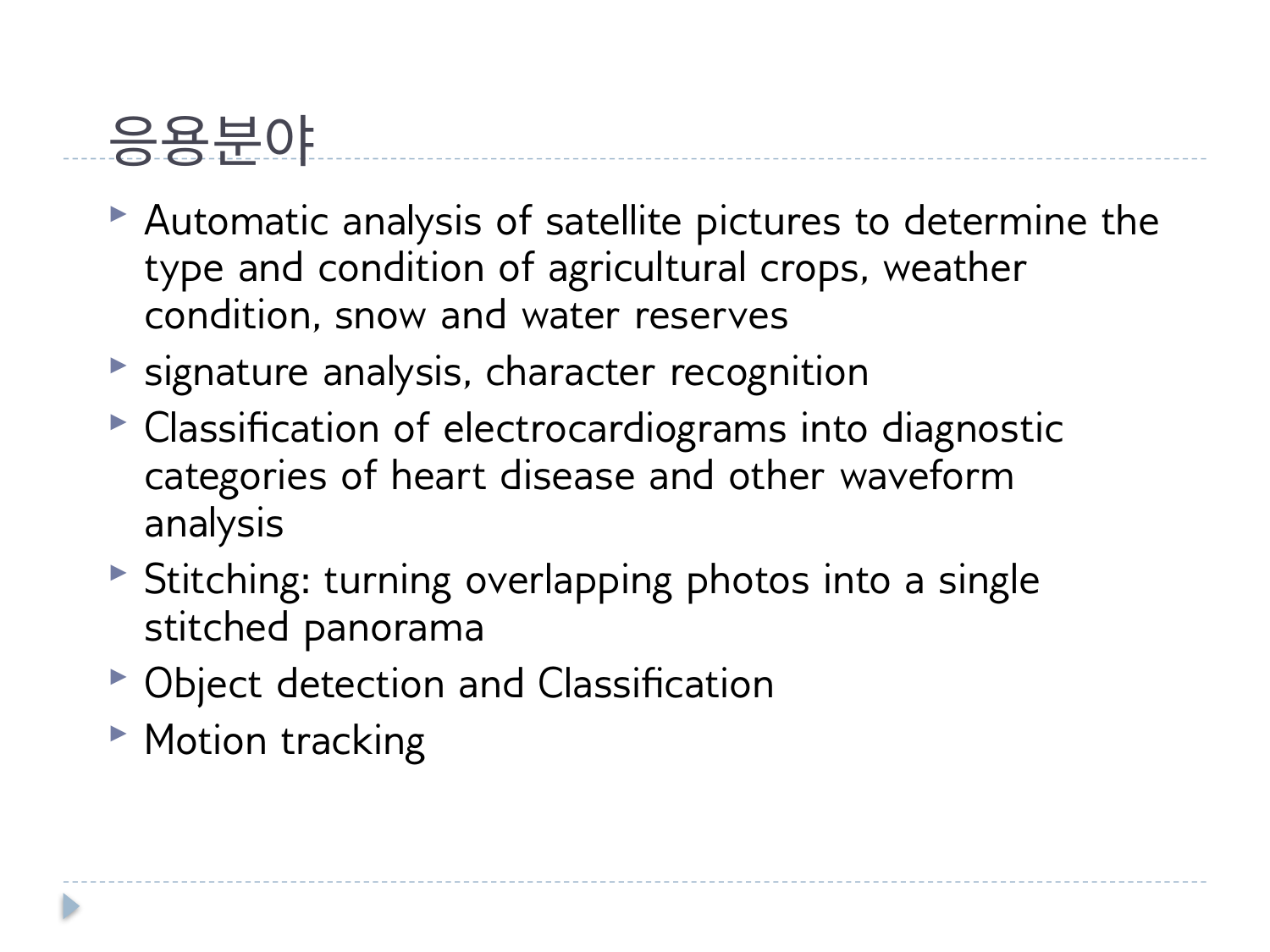

# 응용분야
Automatic analysis of satellite pictures to determine the type and condition of agricultural crops, weather condition, snow and water reserves
signature analysis, character recognition
Classification of electrocardiograms into diagnostic categories of heart disease and other waveform analysis
Stitching: turning overlapping photos into a single stitched panorama
Object detection and Classification
Motion tracking